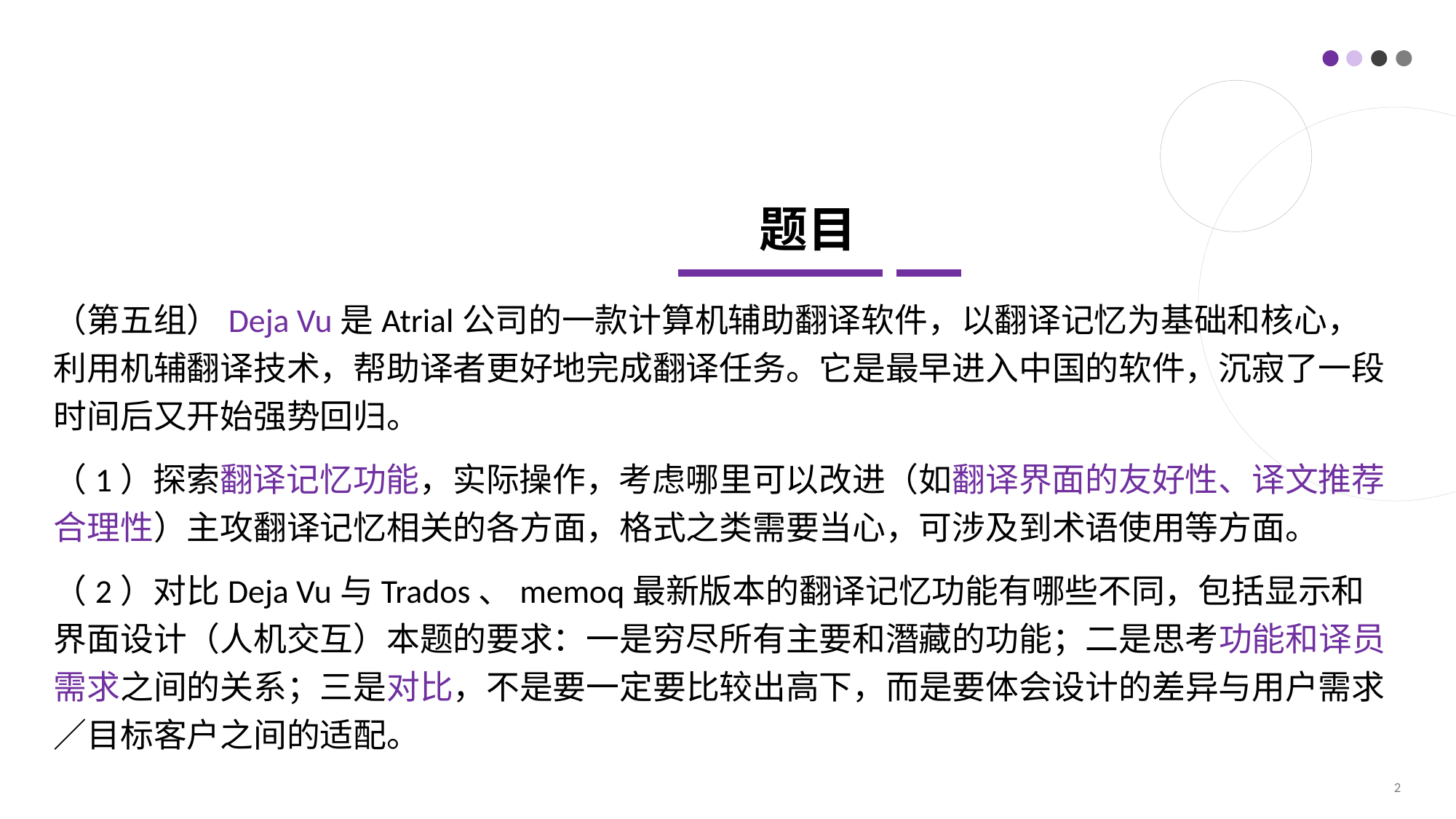

# 题目
（第五组）Deja Vu是Atrial公司的一款计算机辅助翻译软件，以翻译记忆为基础和核心，利用机辅翻译技术，帮助译者更好地完成翻译任务。它是最早进入中国的软件，沉寂了一段时间后又开始强势回归。
（1）探索翻译记忆功能，实际操作，考虑哪里可以改进（如翻译界面的友好性、译文推荐合理性）主攻翻译记忆相关的各方面，格式之类需要当心，可涉及到术语使用等方面。
（2）对比Deja Vu与Trados、memoq最新版本的翻译记忆功能有哪些不同，包括显示和界面设计（人机交互）本题的要求：一是穷尽所有主要和潛藏的功能；二是思考功能和译员需求之间的关系；三是对比，不是要一定要比较出高下，而是要体会设计的差异与用户需求／目标客户之间的适配。
2